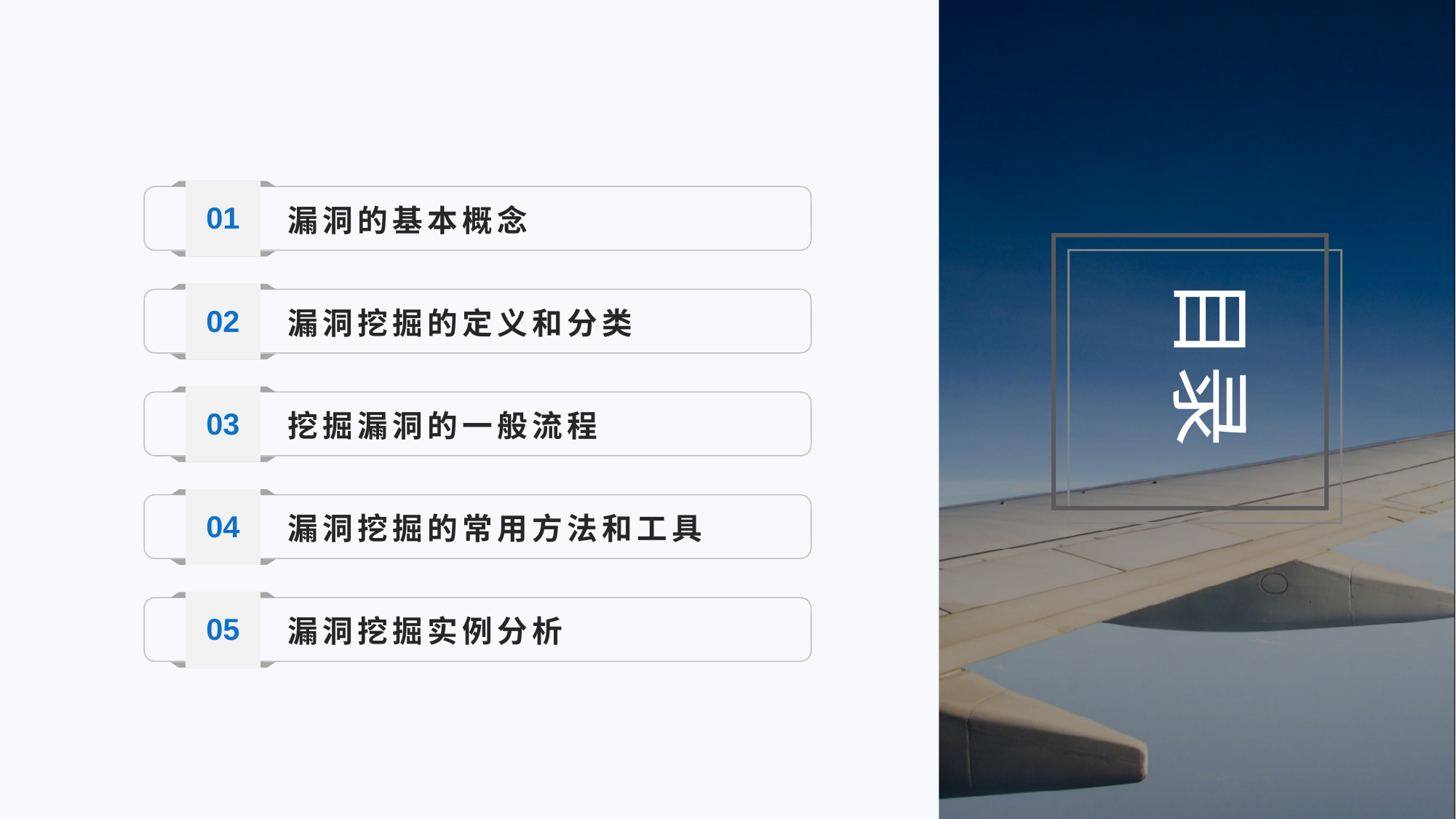

01

漏洞的基本概念

目录
02

漏洞挖掘的定义和分类

03

挖掘漏洞的一般流程

04

漏洞挖掘的常用方法和工具

05

漏洞挖掘实例分析